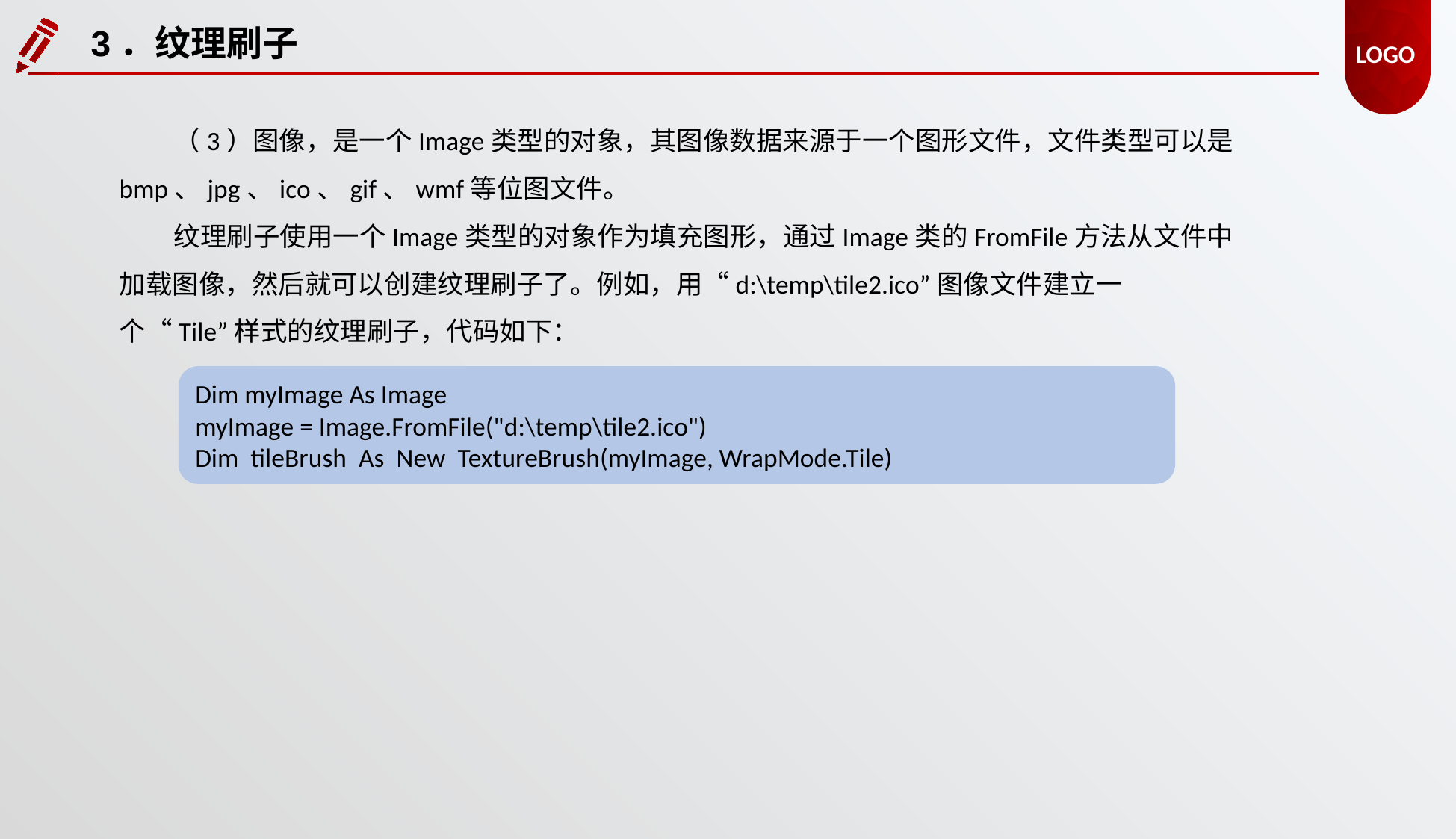

3．纹理刷子
（3）图像，是一个Image类型的对象，其图像数据来源于一个图形文件，文件类型可以是bmp、jpg、ico、gif、wmf等位图文件。
纹理刷子使用一个Image类型的对象作为填充图形，通过Image类的FromFile方法从文件中加载图像，然后就可以创建纹理刷子了。例如，用“d:\temp\tile2.ico”图像文件建立一个“Tile”样式的纹理刷子，代码如下：
Dim myImage As Image
myImage = Image.FromFile("d:\temp\tile2.ico")
Dim  tileBrush  As  New  TextureBrush(myImage, WrapMode.Tile)